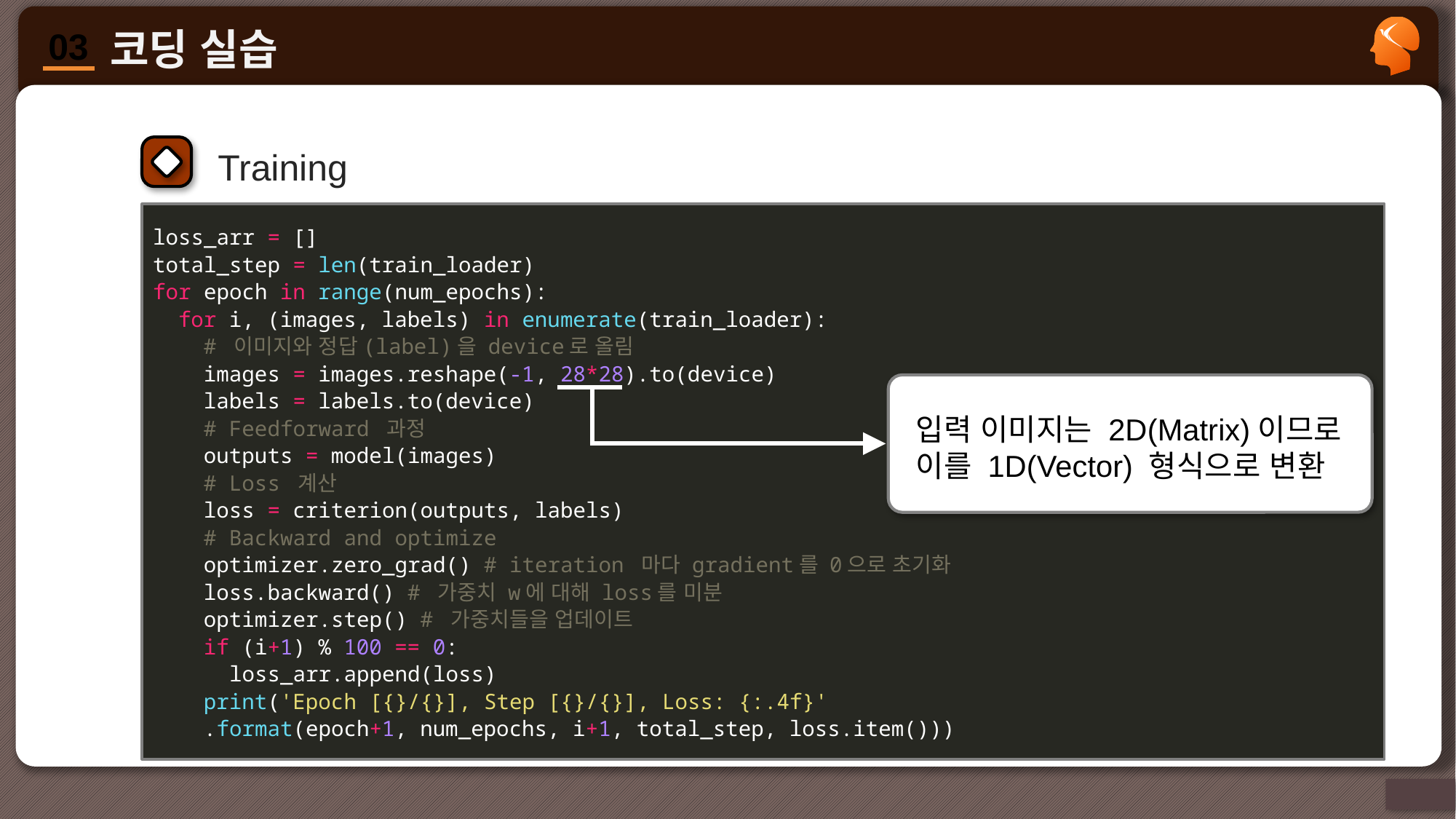

Training

loss_arr = []
total_step = len(train_loader)
for epoch in range(num_epochs):
  for i, (images, labels) in enumerate(train_loader):
    # 이미지와 정답(label)을 device로 올림
    images = images.reshape(-1, 28*28).to(device)
    labels = labels.to(device)
    # Feedforward 과정
    outputs = model(images)
    # Loss 계산
    loss = criterion(outputs, labels)
    # Backward and optimize
    optimizer.zero_grad() # iteration 마다 gradient를 0으로 초기화
    loss.backward() # 가중치 w에 대해 loss를 미분
    optimizer.step() # 가중치들을 업데이트
    if (i+1) % 100 == 0:
      loss_arr.append(loss)
    print('Epoch [{}/{}], Step [{}/{}], Loss: {:.4f}'
    .format(epoch+1, num_epochs, i+1, total_step, loss.item()))

입력 이미지는 2D(Matrix)이므로
이를 1D(Vector) 형식으로 변환